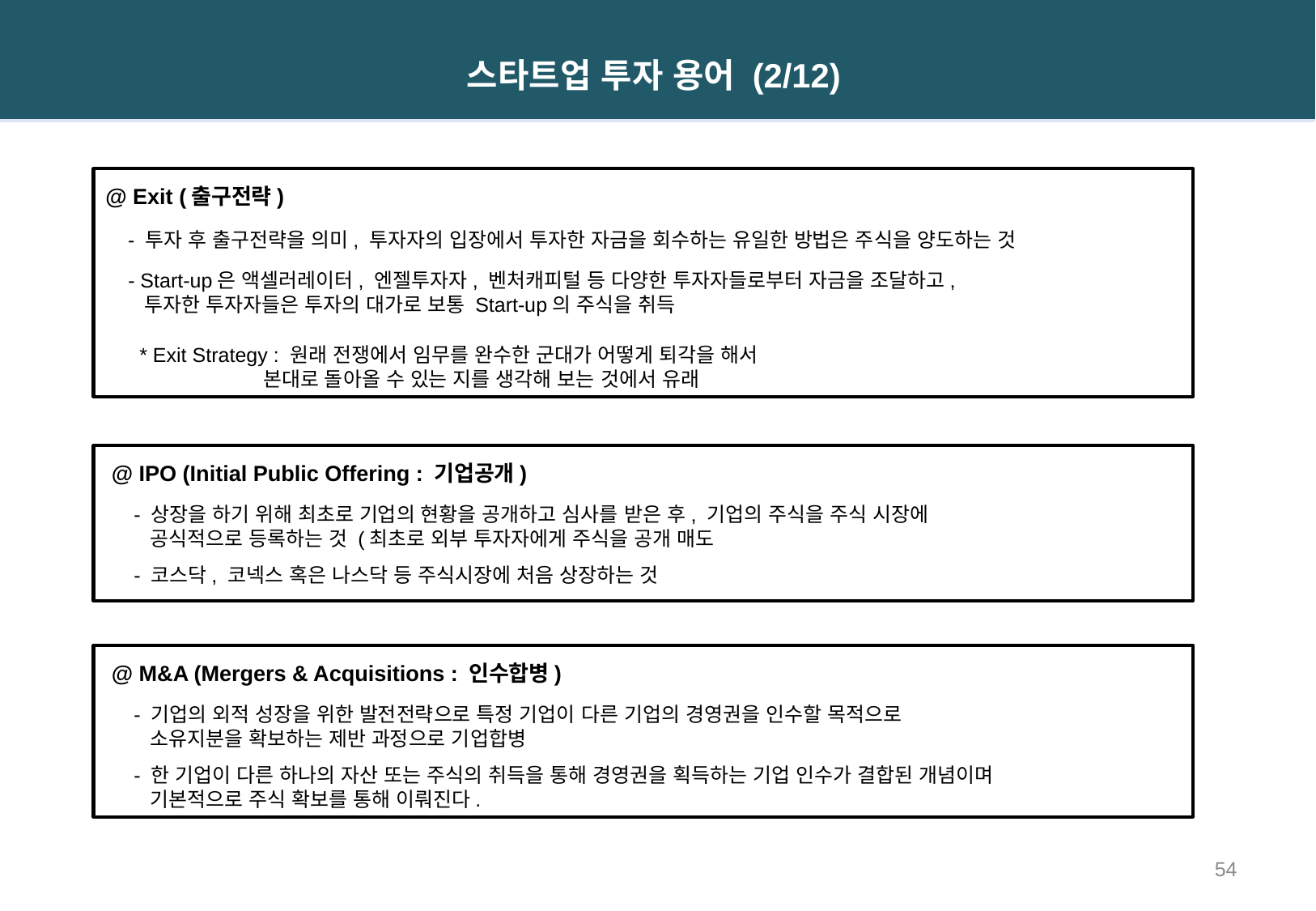

스타트업 투자 용어 (2/12)

@ Exit (출구전략)
    - 투자 후 출구전략을 의미, 투자자의 입장에서 투자한 자금을 회수하는 유일한 방법은 주식을 양도하는 것

    - Start-up은 액셀러레이터, 엔젤투자자, 벤처캐피털 등 다양한 투자자들로부터 자금을 조달하고,
      투자한 투자자들은 투자의 대가로 보통 Start-up의 주식을 취득

      * Exit Strategy : 원래 전쟁에서 임무를 완수한 군대가 어떻게 퇴각을 해서
                           본대로 돌아올 수 있는 지를 생각해 보는 것에서 유래

 @ IPO (Initial Public Offering : 기업공개)
     - 상장을 하기 위해 최초로 기업의 현황을 공개하고 심사를 받은 후, 기업의 주식을 주식 시장에
       공식적으로 등록하는 것 (최초로 외부 투자자에게 주식을 공개 매도

     - 코스닥, 코넥스 혹은 나스닥 등 주식시장에 처음 상장하는 것

 @ M&A (Mergers & Acquisitions : 인수합병)
     - 기업의 외적 성장을 위한 발전전략으로 특정 기업이 다른 기업의 경영권을 인수할 목적으로
       소유지분을 확보하는 제반 과정으로 기업합병

     - 한 기업이 다른 하나의 자산 또는 주식의 취득을 통해 경영권을 획득하는 기업 인수가 결합된 개념이며
       기본적으로 주식 확보를 통해 이뤄진다.
54